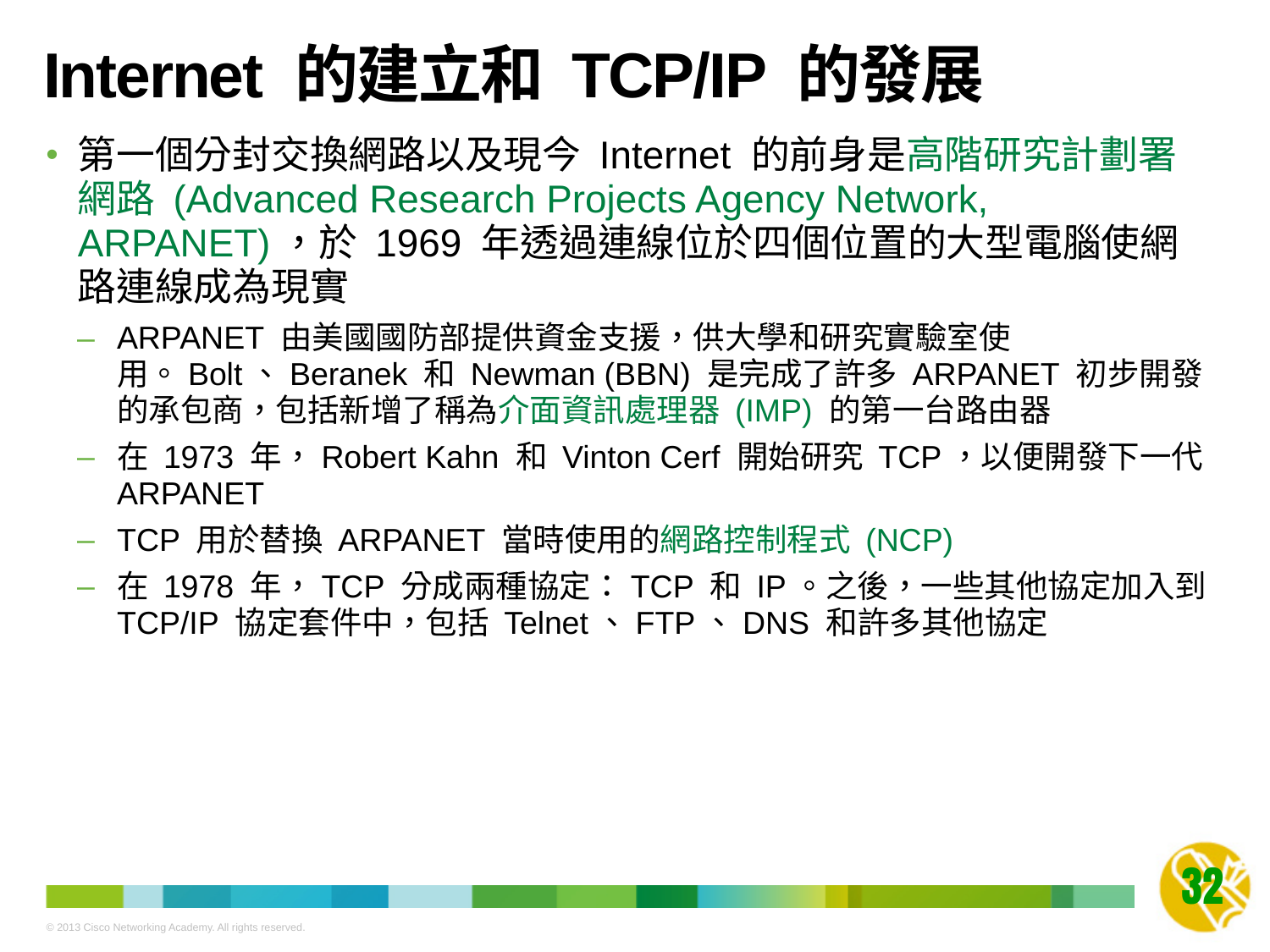

# Internet 的建立和 TCP/IP 的發展
第一個分封交換網路以及現今 Internet 的前身是高階研究計劃署網路 (Advanced Research Projects Agency Network, ARPANET)，於 1969 年透過連線位於四個位置的大型電腦使網路連線成為現實
ARPANET 由美國國防部提供資金支援，供大學和研究實驗室使用。Bolt、Beranek 和 Newman (BBN) 是完成了許多 ARPANET 初步開發的承包商，包括新增了稱為介面資訊處理器 (IMP) 的第一台路由器
在 1973 年，Robert Kahn 和 Vinton Cerf 開始研究 TCP，以便開發下一代 ARPANET
TCP 用於替換 ARPANET 當時使用的網路控制程式 (NCP)
在 1978 年，TCP 分成兩種協定：TCP 和 IP。之後，一些其他協定加入到 TCP/IP 協定套件中，包括 Telnet、FTP、DNS 和許多其他協定